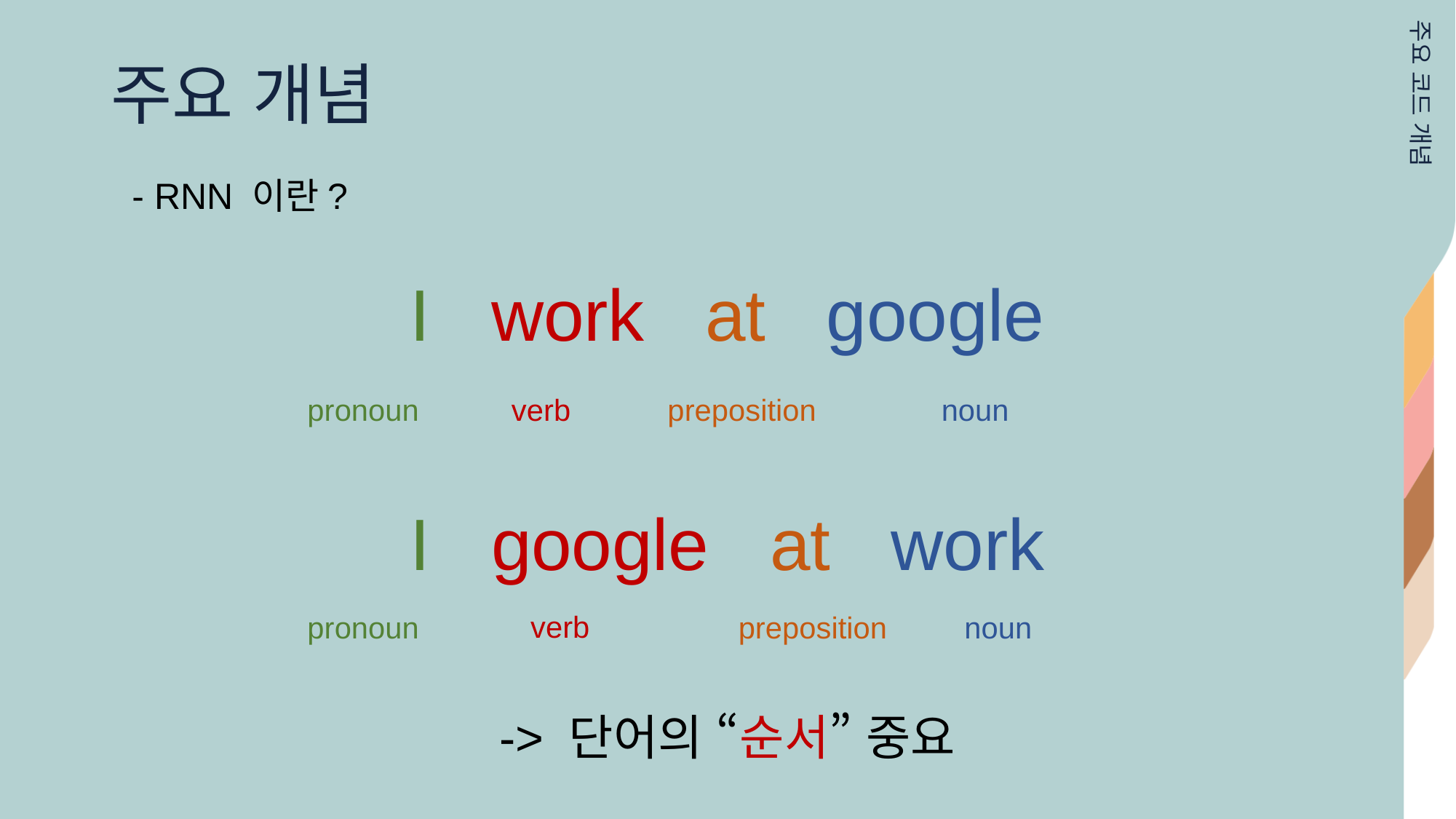

주요 개념
주요 코드 개념
- RNN 이란?
I   work   at   google
pronoun
verb
preposition
noun
I   google   at   work
verb
pronoun
preposition
noun
-> 단어의 “순서” 중요